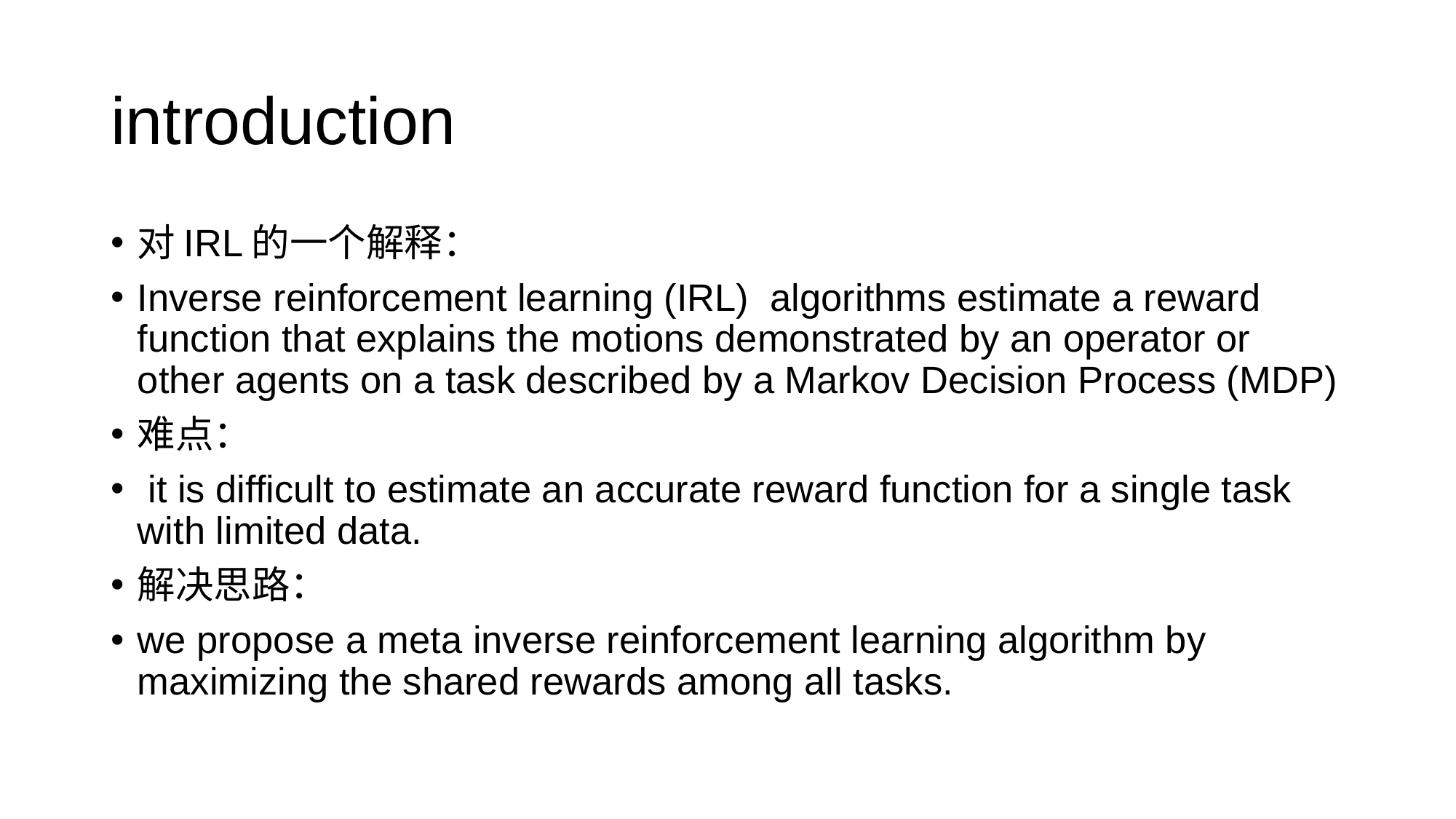

# introduction
对IRL的一个解释：
Inverse reinforcement learning (IRL)  algorithms estimate a reward function that explains the motions demonstrated by an operator or other agents on a task described by a Markov Decision Process (MDP)
难点：
 it is difficult to estimate an accurate reward function for a single task with limited data.
解决思路：
we propose a meta inverse reinforcement learning algorithm by maximizing the shared rewards among all tasks.